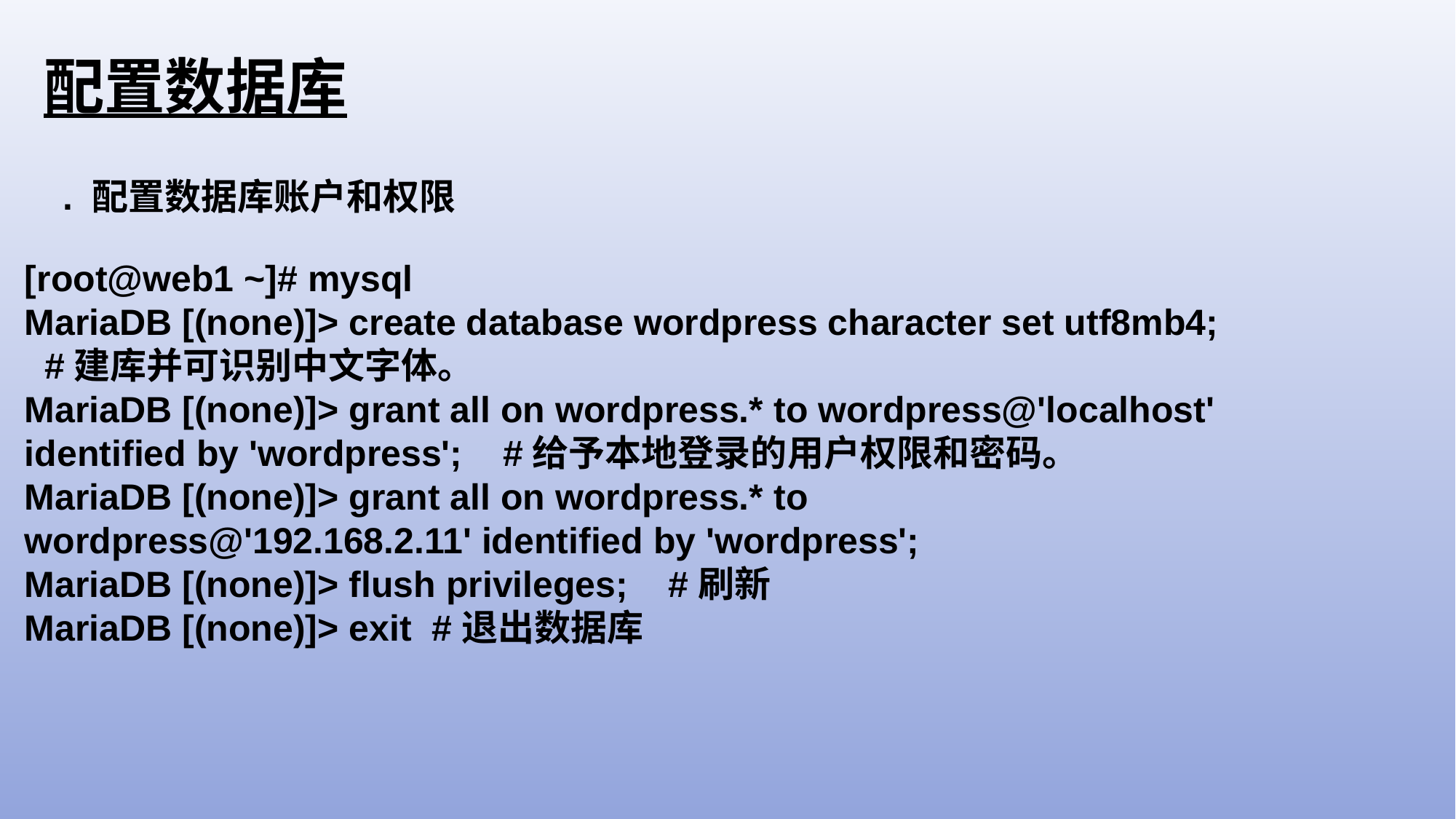

配置数据库
. 配置数据库账户和权限
[root@web1 ~]# mysql
MariaDB [(none)]> create database wordpress character set utf8mb4;   #建库并可识别中文字体。
MariaDB [(none)]> grant all on wordpress.* to wordpress@'localhost' identified by 'wordpress';    #给予本地登录的用户权限和密码。
MariaDB [(none)]> grant all on wordpress.* to wordpress@'192.168.2.11' identified by 'wordpress';
MariaDB [(none)]> flush privileges;    #刷新
MariaDB [(none)]> exit  #退出数据库